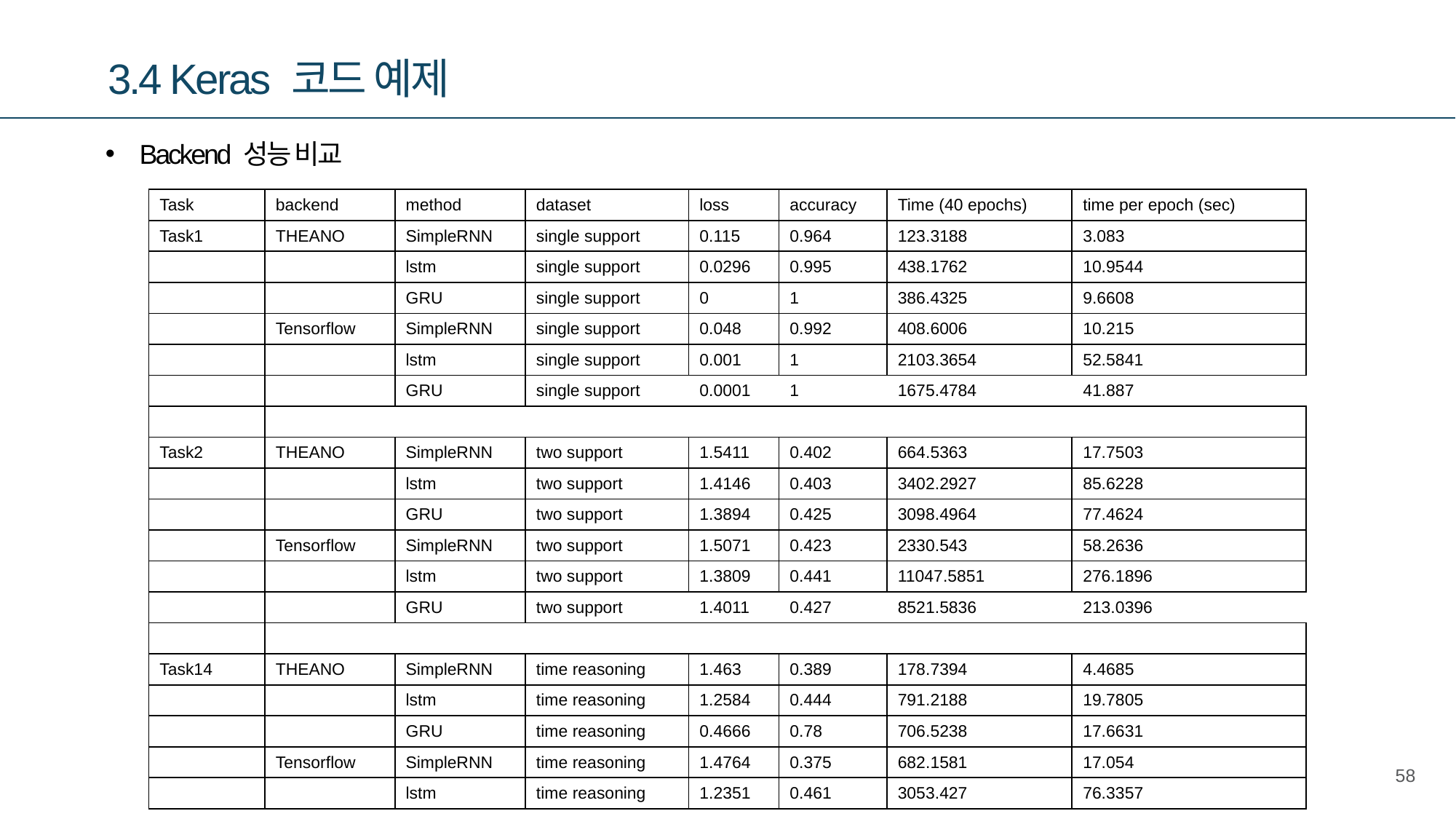

3.4 Keras 코드 예제
Backend 성능 비교
| Task | backend | method | dataset | loss | accuracy | Time (40 epochs) | time per epoch (sec) |
| --- | --- | --- | --- | --- | --- | --- | --- |
| Task1 | THEANO | SimpleRNN | single support | 0.115 | 0.964 | 123.3188 | 3.083 |
|  |  | lstm | single support | 0.0296 | 0.995 | 438.1762 | 10.9544 |
|  |  | GRU | single support | 0 | 1 | 386.4325 | 9.6608 |
|  | Tensorflow | SimpleRNN | single support | 0.048 | 0.992 | 408.6006 | 10.215 |
|  |  | lstm | single support | 0.001 | 1 | 2103.3654 | 52.5841 |
|  |  | GRU | single support | 0.0001 | 1 | 1675.4784 | 41.887 |
|  |  |  |  |  |  |  |  |
| Task2 | THEANO | SimpleRNN | two support | 1.5411 | 0.402 | 664.5363 | 17.7503 |
|  |  | lstm | two support | 1.4146 | 0.403 | 3402.2927 | 85.6228 |
|  |  | GRU | two support | 1.3894 | 0.425 | 3098.4964 | 77.4624 |
|  | Tensorflow | SimpleRNN | two support | 1.5071 | 0.423 | 2330.543 | 58.2636 |
|  |  | lstm | two support | 1.3809 | 0.441 | 11047.5851 | 276.1896 |
|  |  | GRU | two support | 1.4011 | 0.427 | 8521.5836 | 213.0396 |
|  |  |  |  |  |  |  |  |
| Task14 | THEANO | SimpleRNN | time reasoning | 1.463 | 0.389 | 178.7394 | 4.4685 |
|  |  | lstm | time reasoning | 1.2584 | 0.444 | 791.2188 | 19.7805 |
|  |  | GRU | time reasoning | 0.4666 | 0.78 | 706.5238 | 17.6631 |
|  | Tensorflow | SimpleRNN | time reasoning | 1.4764 | 0.375 | 682.1581 | 17.054 |
|  |  | lstm | time reasoning | 1.2351 | 0.461 | 3053.427 | 76.3357 |